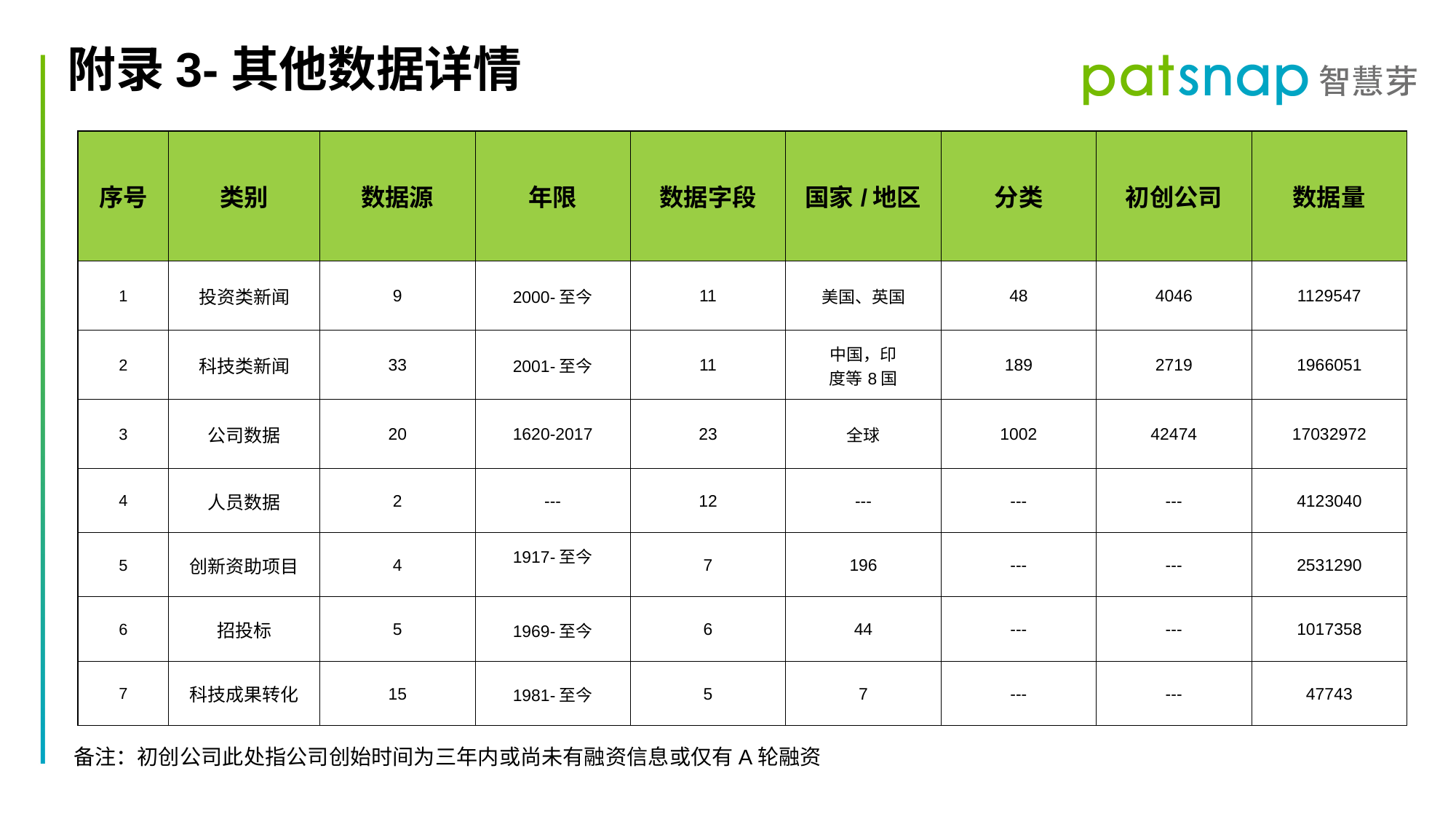

附录3-其他数据详情
| 序号 | 类别 | 数据源 | 年限 | 数据字段 | 国家/地区 | 分类 | 初创公司 | 数据量 |
| --- | --- | --- | --- | --- | --- | --- | --- | --- |
| 1 | 投资类新闻 | 9 | 2000-至今 | 11 | 美国、英国 | 48 | 4046 | 1129547 |
| 2 | 科技类新闻 | 33 | 2001-至今 | 11 | 中国，印 度等8国 | 189 | 2719 | 1966051 |
| 3 | 公司数据 | 20 | 1620-2017 | 23 | 全球 | 1002 | 42474 | 17032972 |
| 4 | 人员数据 | 2 | --- | 12 | --- | --- | --- | 4123040 |
| 5 | 创新资助项目 | 4 | 1917-至今 | 7 | 196 | --- | --- | 2531290 |
| 6 | 招投标 | 5 | 1969-至今 | 6 | 44 | --- | --- | 1017358 |
| 7 | 科技成果转化 | 15 | 1981-至今 | 5 | 7 | --- | --- | 47743 |
备注：初创公司此处指公司创始时间为三年内或尚未有融资信息或仅有A轮融资